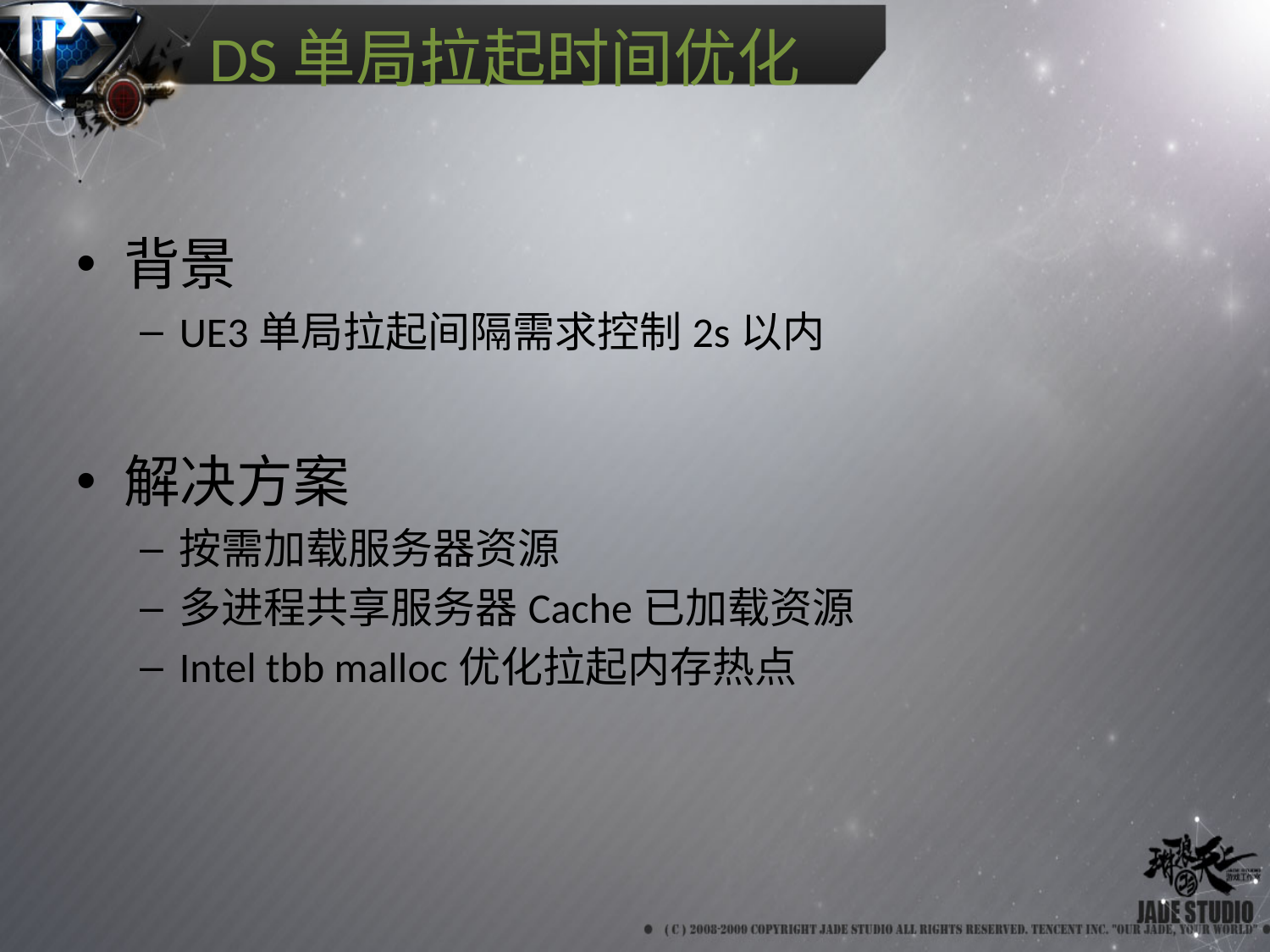

# DS单局拉起时间优化
背景
UE3单局拉起间隔需求控制2s以内

解决方案
按需加载服务器资源
多进程共享服务器Cache已加载资源
Intel tbb malloc优化拉起内存热点